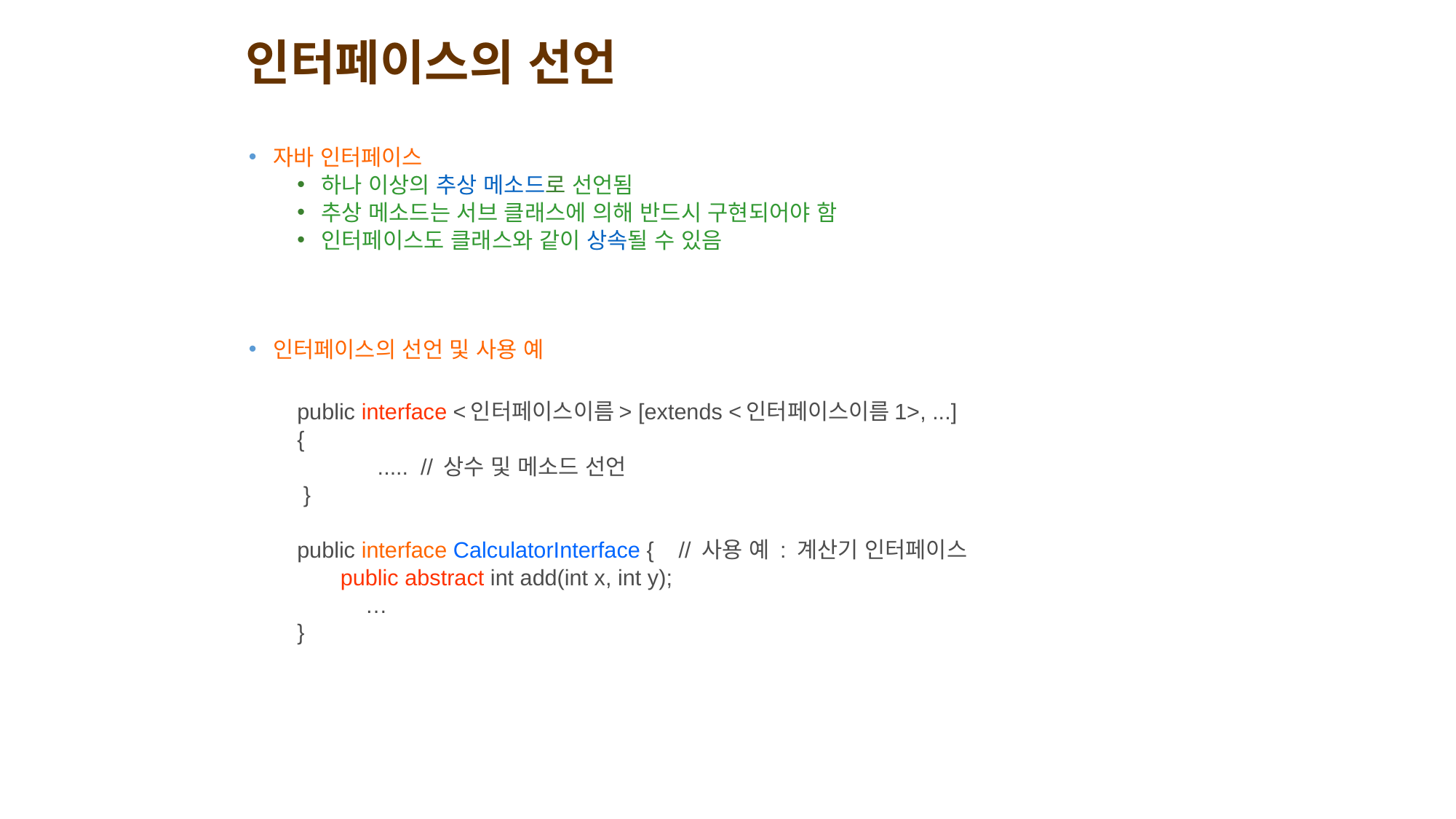

# 인터페이스의 선언
자바 인터페이스
하나 이상의 추상 메소드로 선언됨
추상 메소드는 서브 클래스에 의해 반드시 구현되어야 함
인터페이스도 클래스와 같이 상속될 수 있음

인터페이스의 선언 및 사용 예

public interface <인터페이스이름> [extends <인터페이스이름1>, ...]
{
             .....  // 상수 및 메소드 선언
 }

public interface CalculatorInterface {    // 사용 예 : 계산기 인터페이스
       public abstract int add(int x, int y);
           …
}